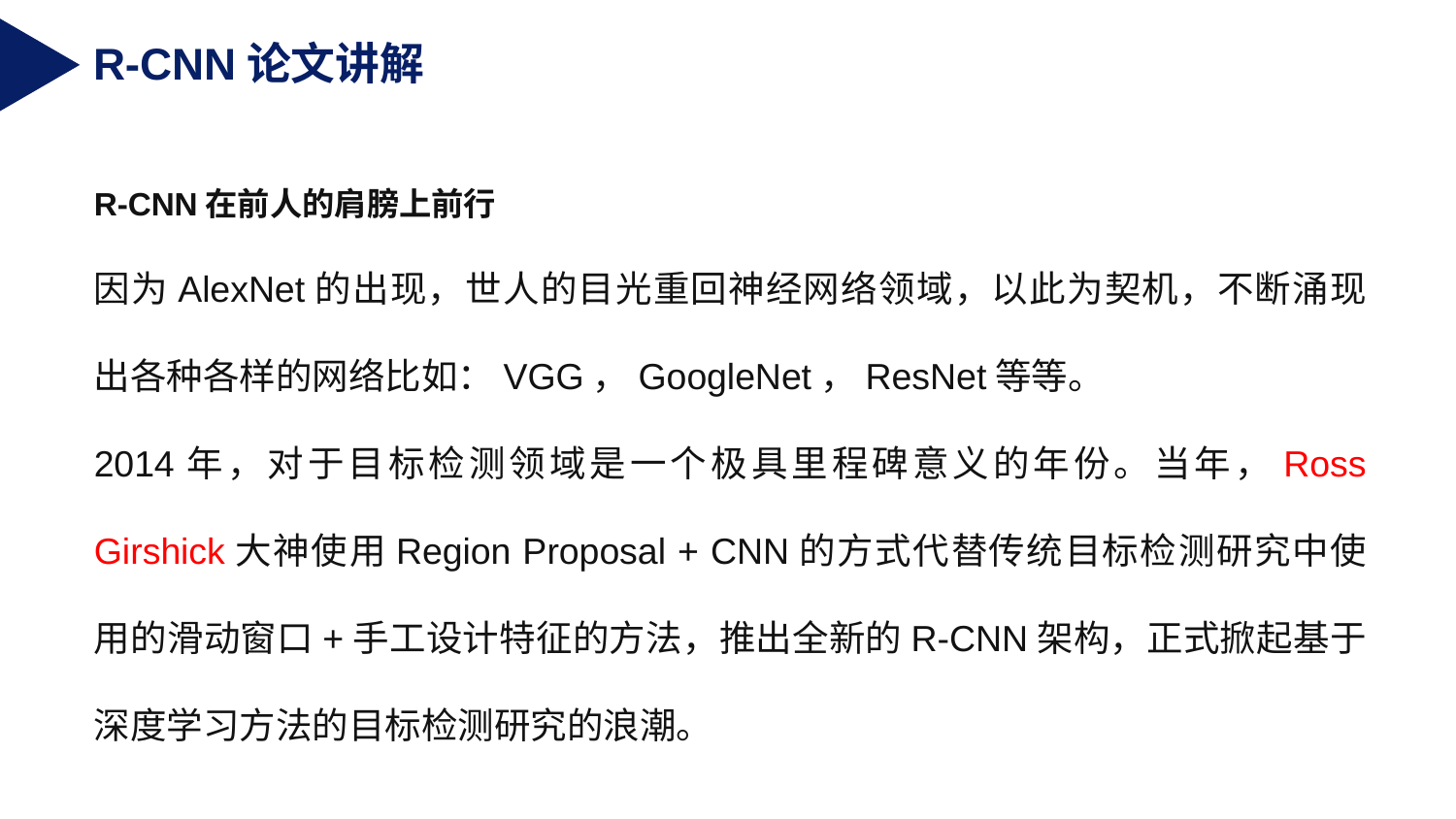

R-CNN论文讲解
R-CNN在前人的肩膀上前行
因为AlexNet的出现，世人的目光重回神经网络领域，以此为契机，不断涌现出各种各样的网络比如：VGG，GoogleNet，ResNet等等。
2014年，对于目标检测领域是一个极具里程碑意义的年份。当年，Ross Girshick大神使用Region Proposal + CNN的方式代替传统目标检测研究中使用的滑动窗口+手工设计特征的方法，推出全新的R-CNN架构，正式掀起基于深度学习方法的目标检测研究的浪潮。